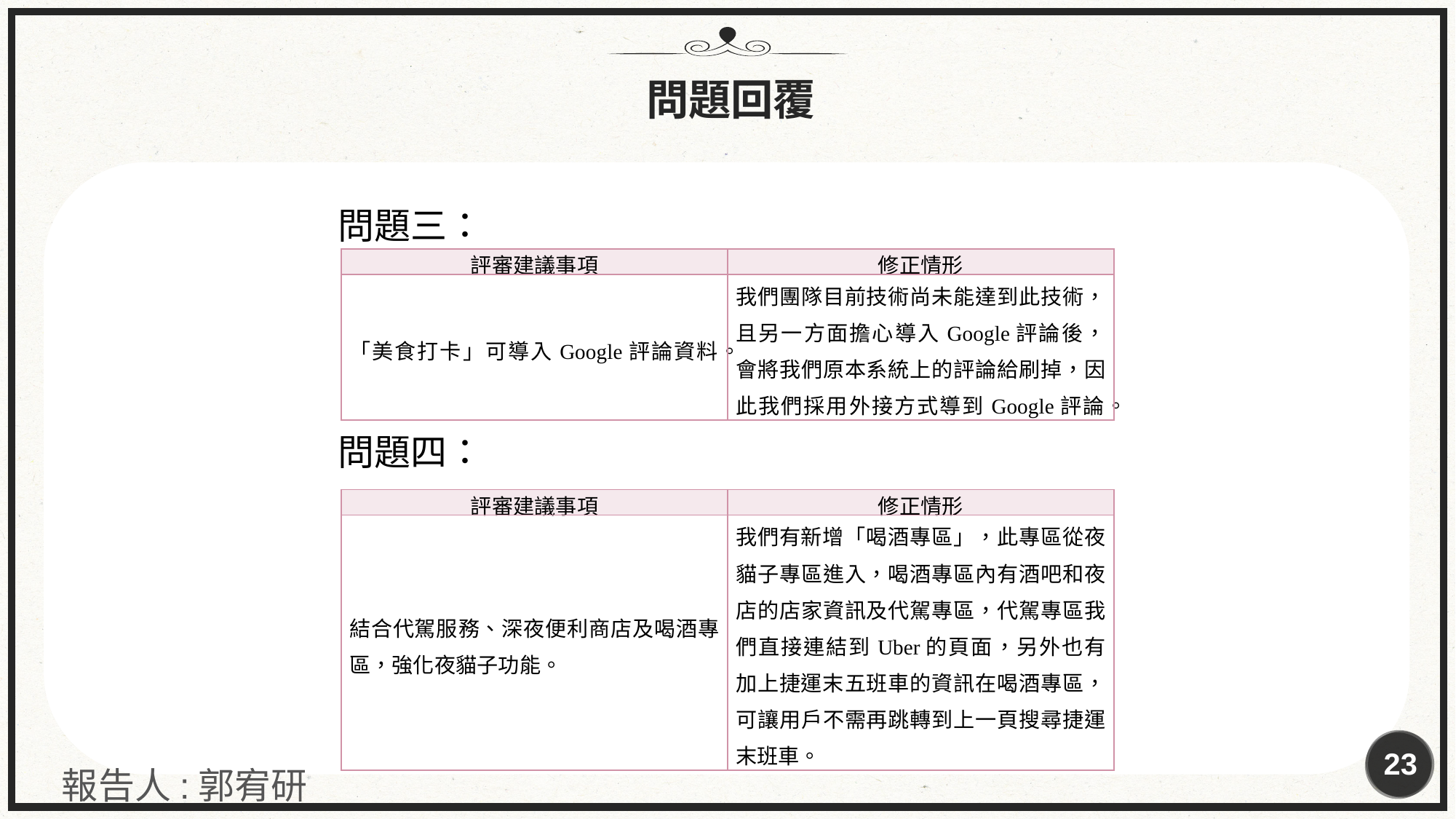

問題回覆

問題三：
| 評審建議事項 | 修正情形 |
| --- | --- |
| 「美食打卡」可導入Google評論資料。 | 我們團隊目前技術尚未能達到此技術，且另一方面擔心導入Google評論後，會將我們原本系統上的評論給刷掉，因此我們採用外接方式導到Google評論。 |
問題四：
| 評審建議事項 | 修正情形 |
| --- | --- |
| 結合代駕服務、深夜便利商店及喝酒專區，強化夜貓子功能。 | 我們有新增「喝酒專區」，此專區從夜貓子專區進入，喝酒專區內有酒吧和夜店的店家資訊及代駕專區，代駕專區我們直接連結到Uber的頁面，另外也有加上捷運末五班車的資訊在喝酒專區，可讓用戶不需再跳轉到上一頁搜尋捷運末班車。 |

23
報告人:郭宥研